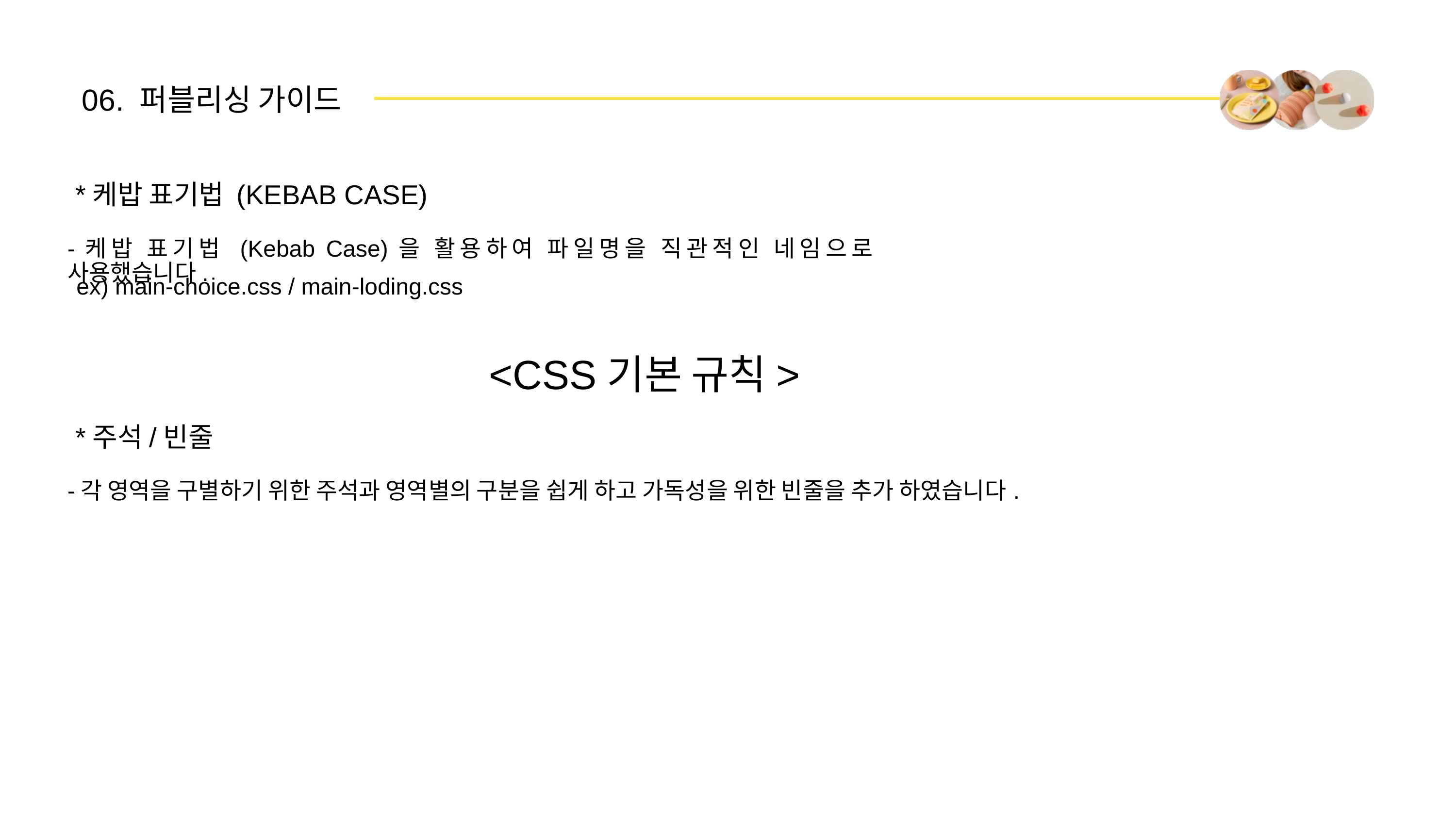

06. 퍼블리싱 가이드

 *케밥 표기법 (KEBAB CASE)

-케밥 표기법 (Kebab Case)을 활용하여 파일명을 직관적인 네임으로 사용했습니다.
ex) main-choice.css / main-loding.css
<CSS기본 규칙>
 *주석/빈줄

-각 영역을 구별하기 위한 주석과 영역별의 구분을 쉽게 하고 가독성을 위한 빈줄을 추가 하였습니다.